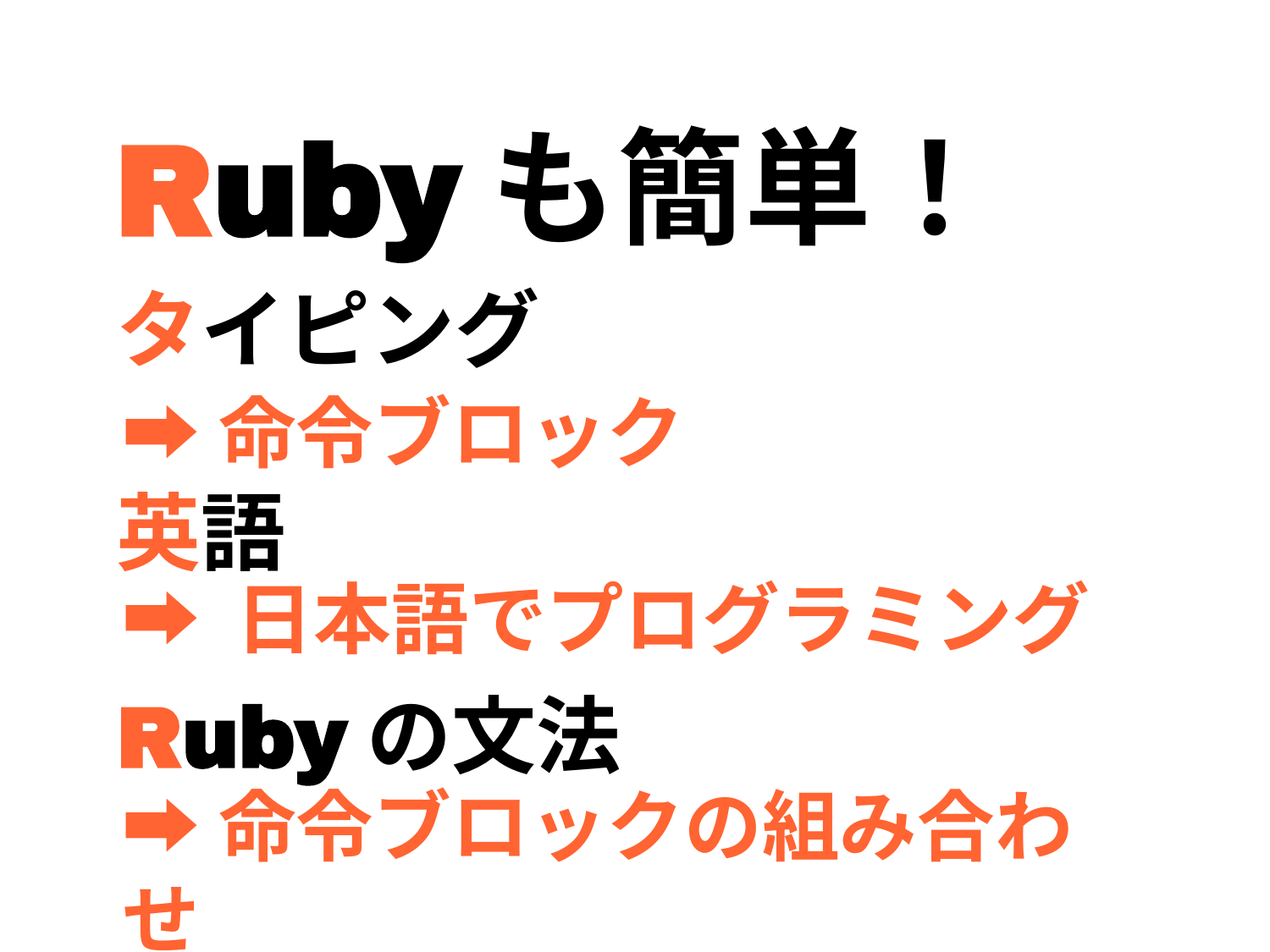

Rubyも簡単！
タイピング
英語
Rubyの文法
➡命令ブロック

➡ 日本語でプログラミング

➡命令ブロックの組み合わせ